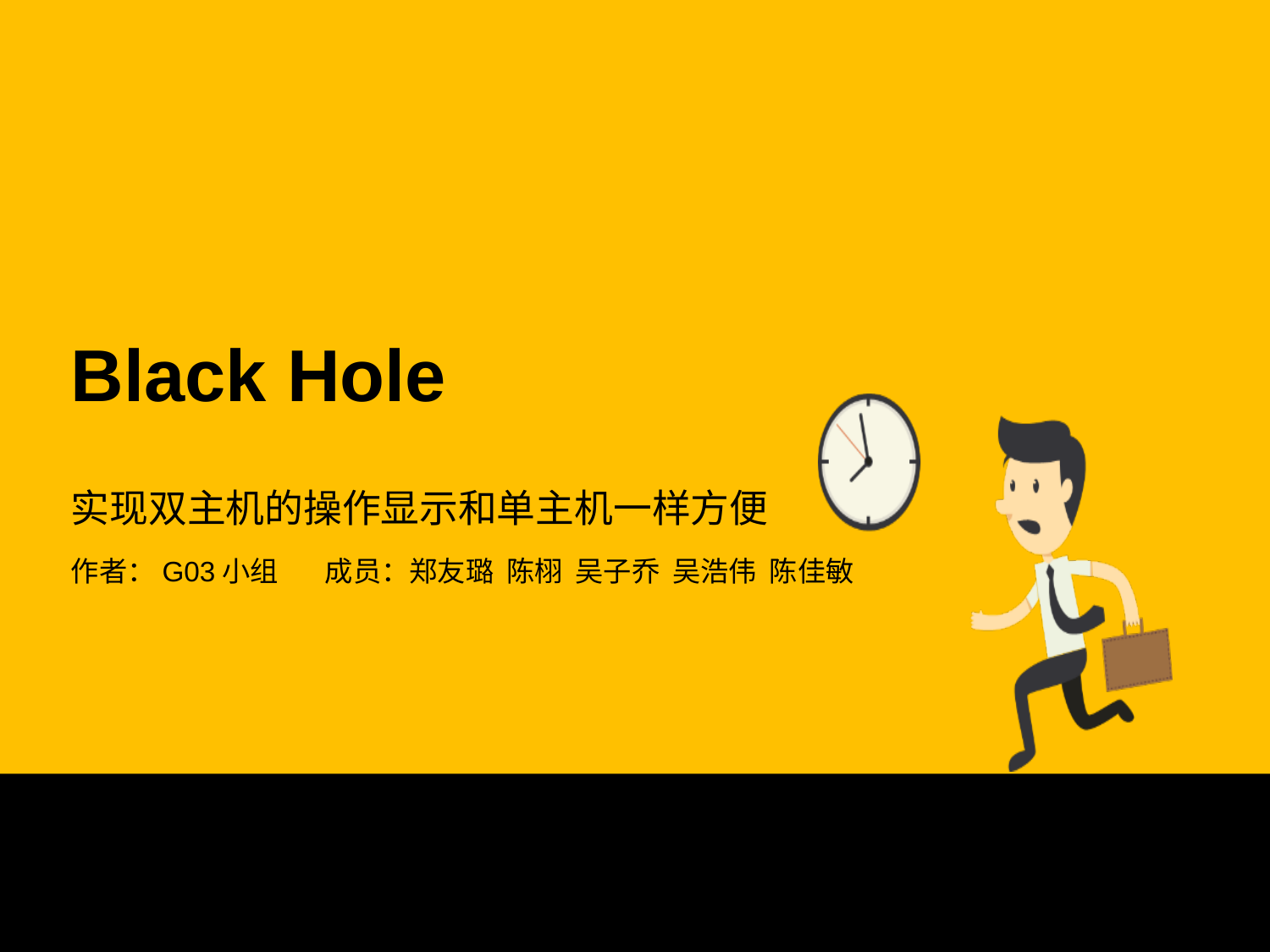

# Black Hole
实现双主机的操作显示和单主机一样方便
作者：G03小组	成员：郑友璐  陈栩  吴子乔  吴浩伟  陈佳敏